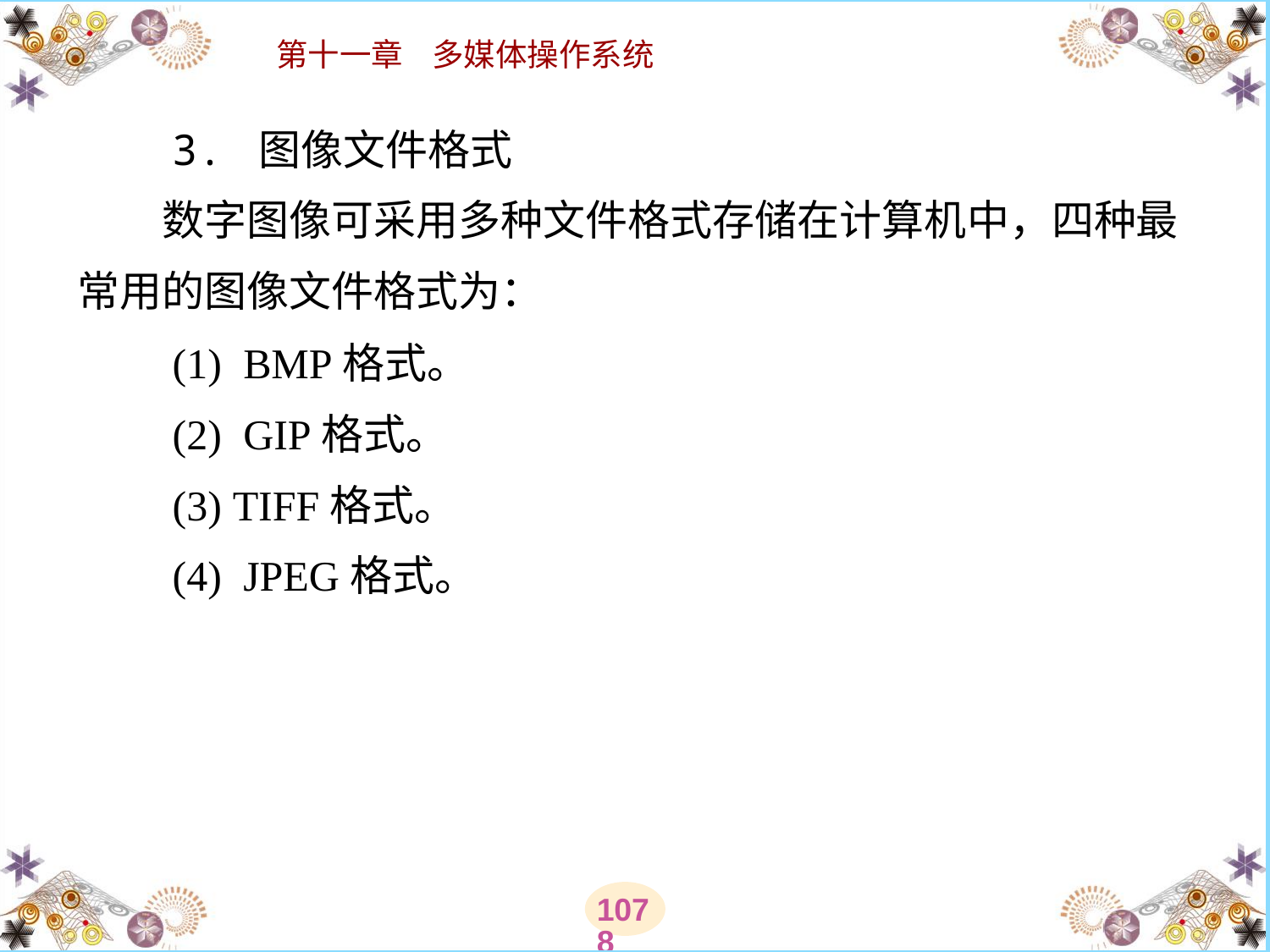

# 3. 图像文件格式 　　数字图像可采用多种文件格式存储在计算机中，四种最常用的图像文件格式为： 　　(1)  BMP格式。 　　(2)  GIP格式。 　　(3) TIFF格式。 　　(4)  JPEG格式。